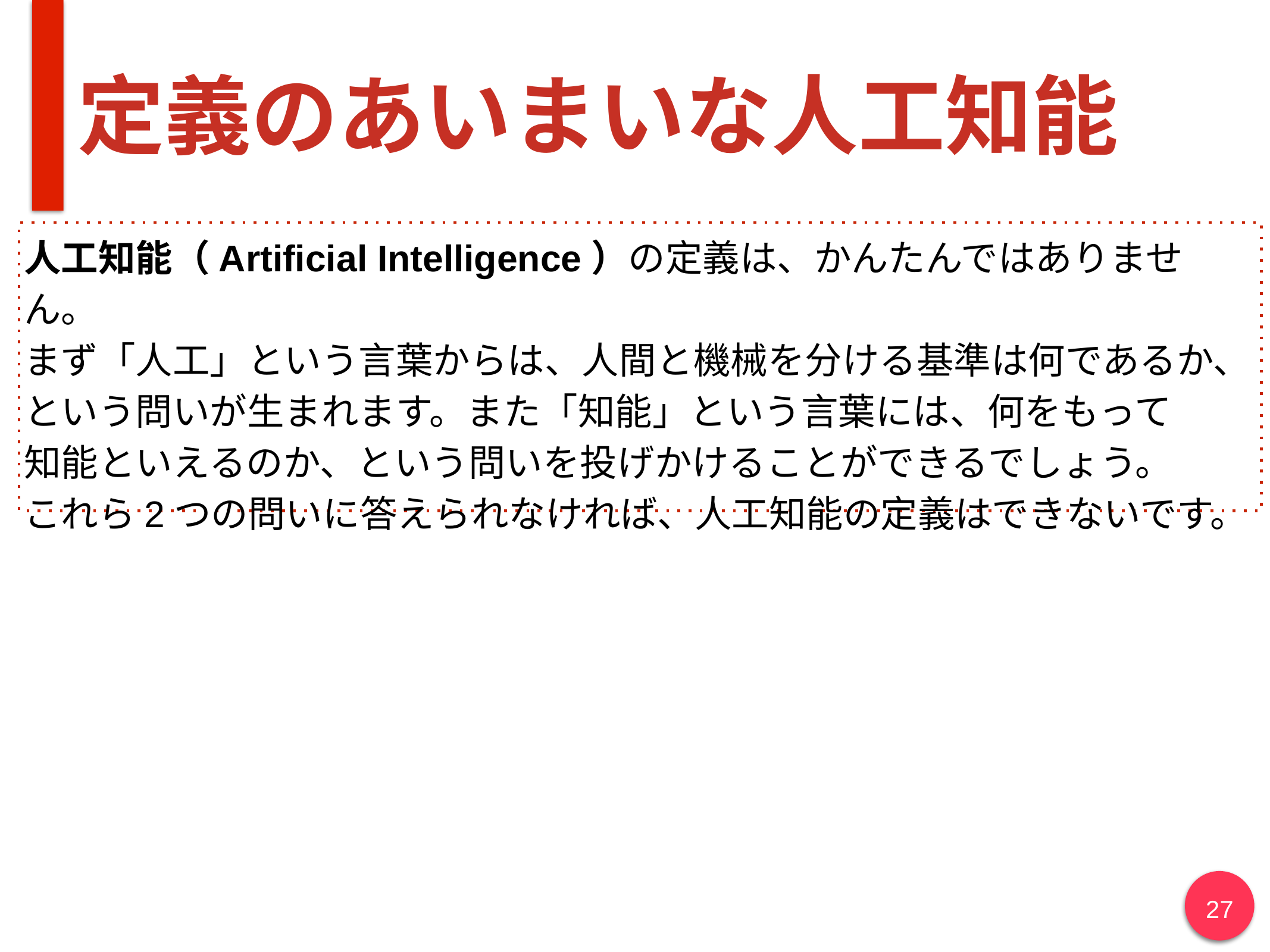

# 定義のあいまいな人工知能
人工知能（Artificial Intelligence）の定義は、かんたんではありません。
まず「人工」という言葉からは、人間と機械を分ける基準は何であるか、という問いが生まれます。また「知能」という言葉には、何をもって
知能といえるのか、という問いを投げかけることができるでしょう。
これら2つの問いに答えられなければ、人工知能の定義はできないです。

27